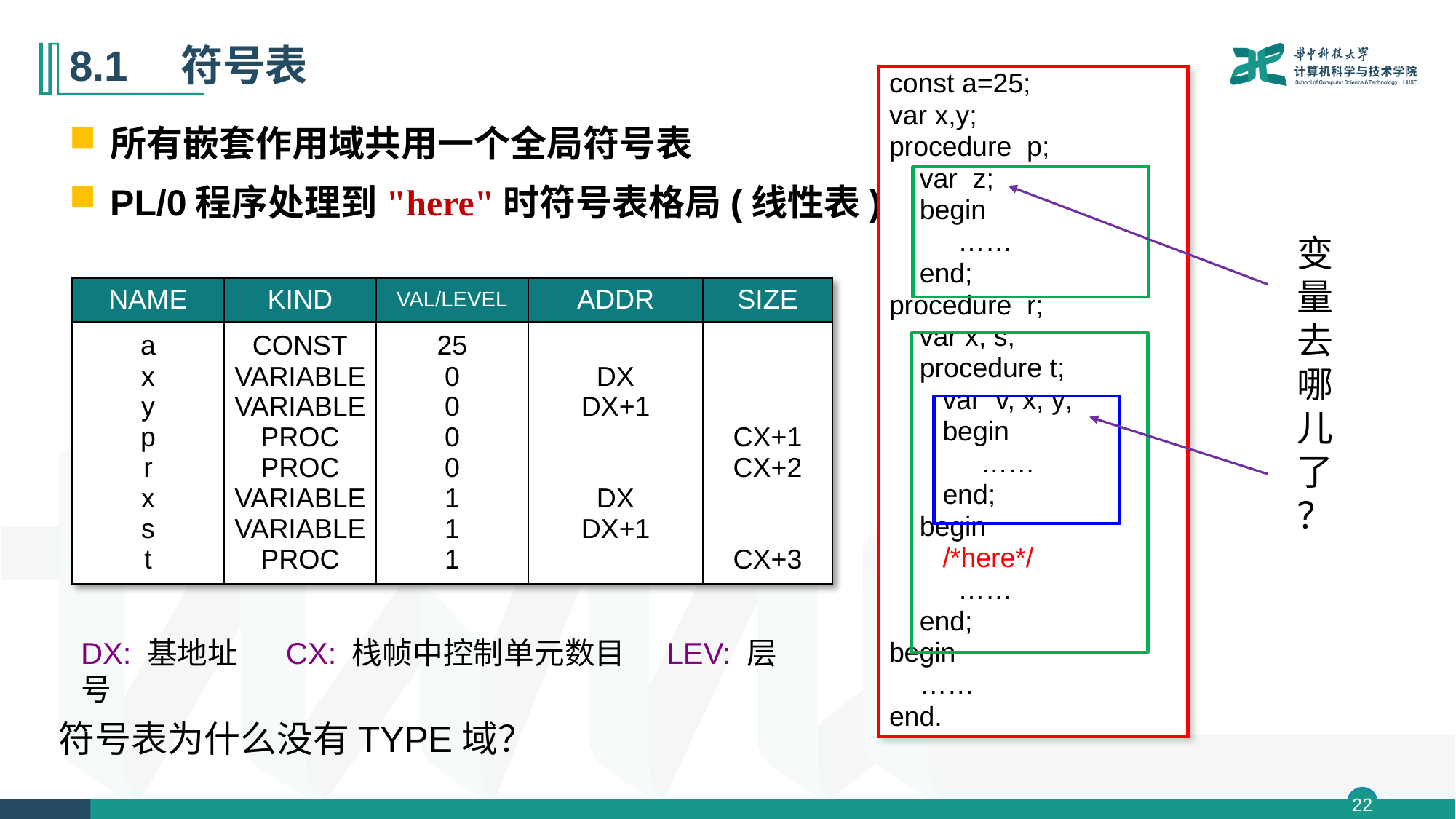

# 8.1　符号表
const a=25;
var x,y;
procedure  p;
    var  z;
    begin
         ……
    end;
procedure  r;
    var x, s;
    procedure t;
       var  v, x, y;
       begin
            ……
       end;
    begin
       /*here*/
         ……
    end;
begin
    ……
end.
所有嵌套作用域共用一个全局符号表
PL/0程序处理到"here"时符号表格局(线性表)

变
量
去
哪
儿
了
？
| NAME | KIND | VAL/LEVEL | ADDR | SIZE |
| --- | --- | --- | --- | --- |
| a x y p r x s t | CONST VARIABLE VARIABLE PROC PROC VARIABLE VARIABLE PROC | 25 0 0 0 0 1 1 1 | DX DX+1 DX DX+1 | CX+1 CX+2 CX+3 |

DX: 基地址      CX: 栈帧中控制单元数目     LEV: 层号
符号表为什么没有TYPE域？